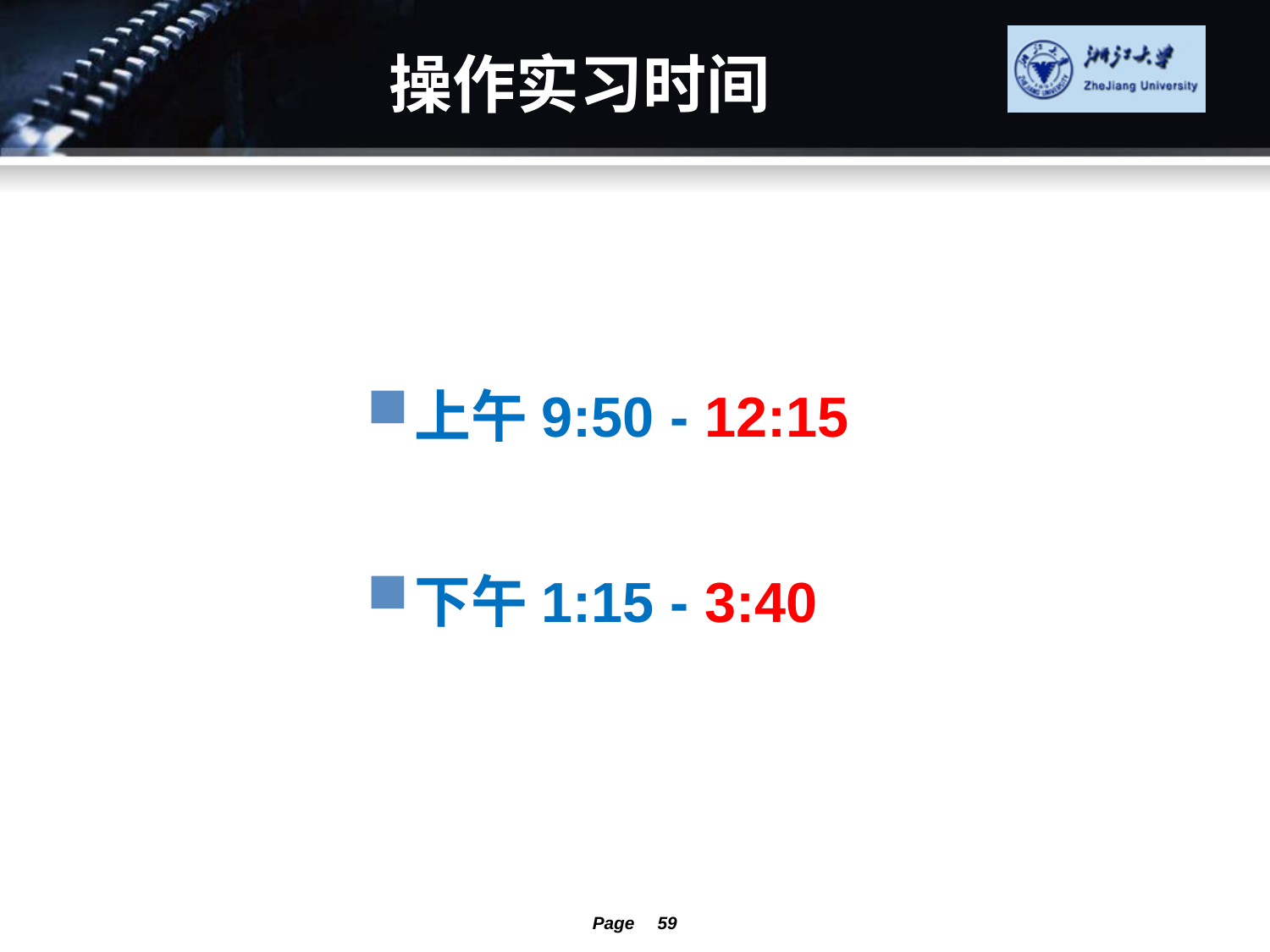

# 操作实习时间
上午9:50 - 12:15

下午1:15 - 3:40